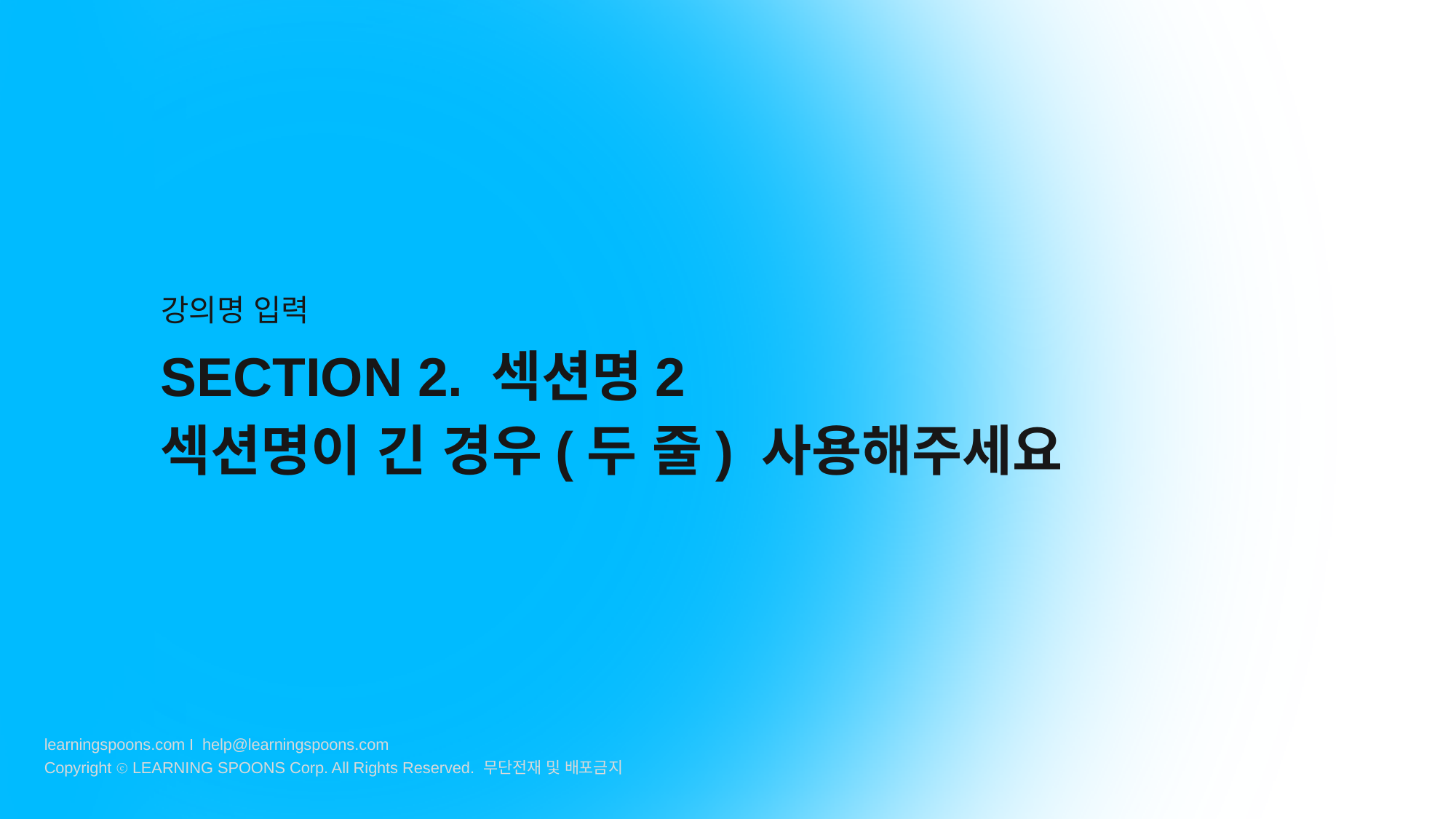

강의명 입력
SECTION 2. 섹션명2
섹션명이 긴 경우(두 줄) 사용해주세요